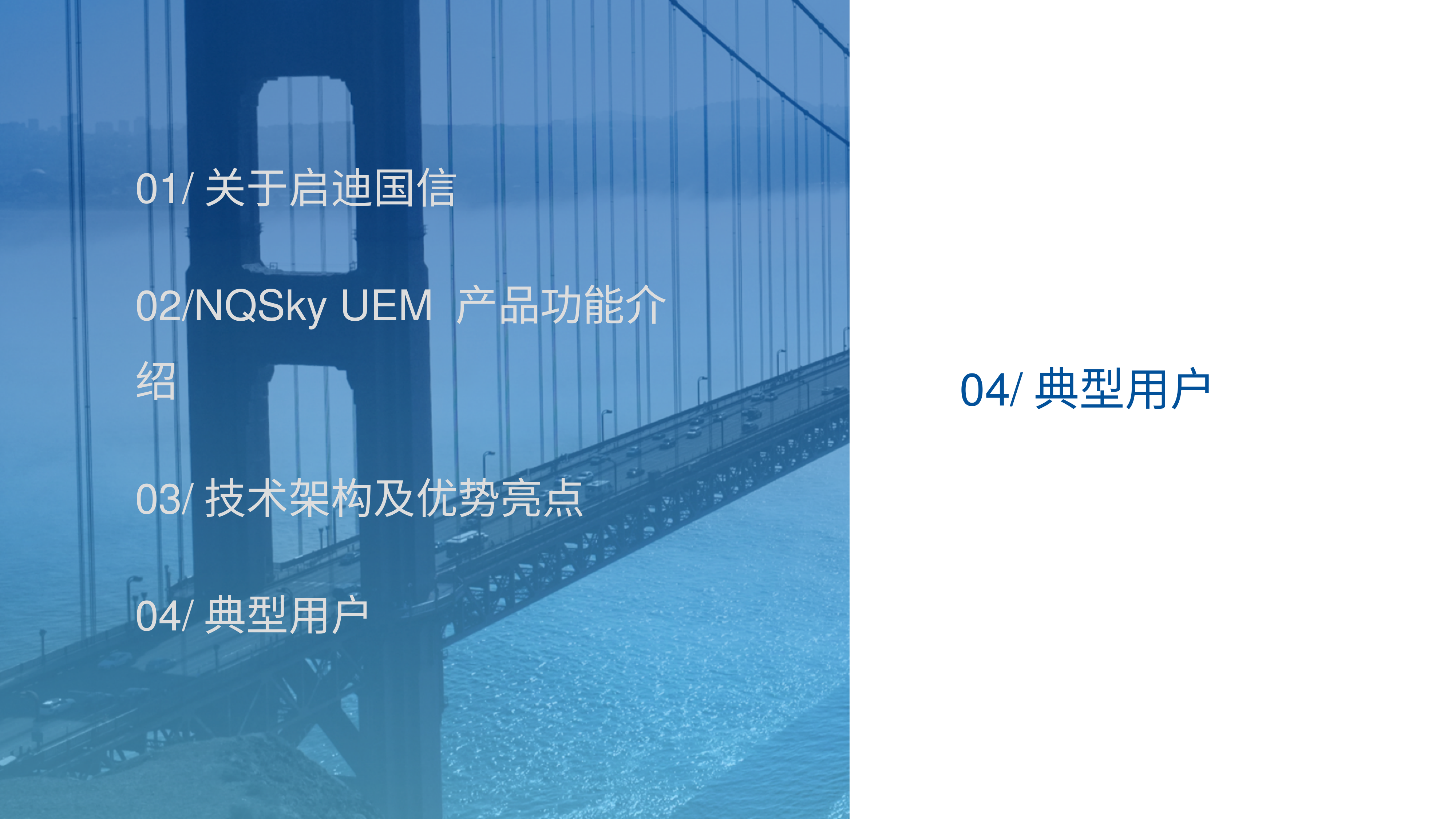

01/关于启迪国信
02/NQSky UEM 产品功能介绍
03/技术架构及优势亮点
04/典型用户
04/典型用户